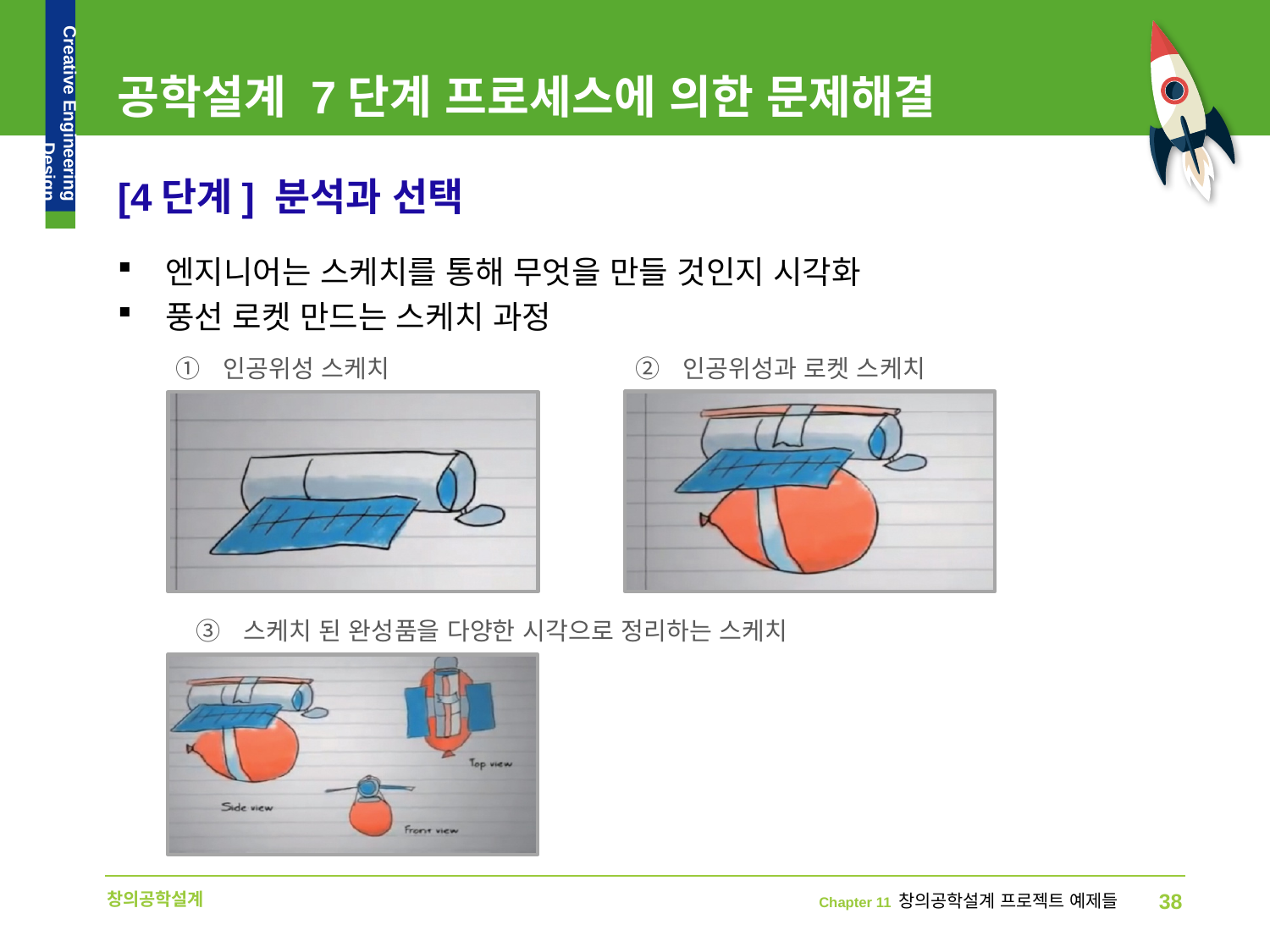

# 공학설계 7단계 프로세스에 의한 문제해결
[4단계] 분석과 선택
엔지니어는 스케치를 통해 무엇을 만들 것인지 시각화
풍선 로켓 만드는 스케치 과정

인공위성 스케치
인공위성과 로켓 스케치

스케치 된 완성품을 다양한 시각으로 정리하는 스케치